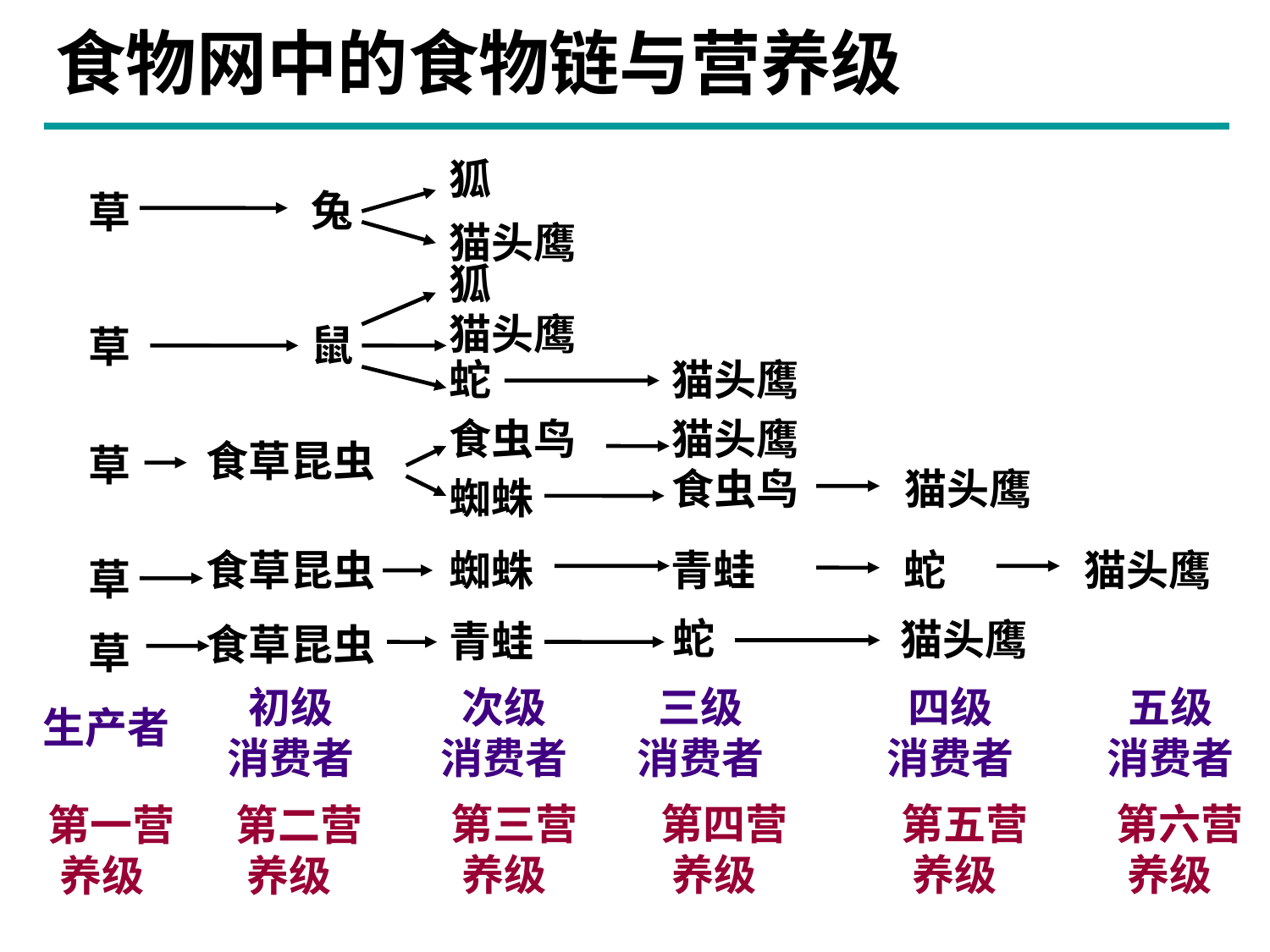

# 食物网中的食物链与营养级
狐
兔
草

猫头鹰

狐

猫头鹰
鼠
草

蛇
猫头鹰

食虫鸟
猫头鹰
食草昆虫
草

食虫鸟
猫头鹰

蜘蛛

食草昆虫
蜘蛛
青蛙
蛇
猫头鹰
草

蛇
猫头鹰
青蛙
食草昆虫
草

初级
消费者
次级
消费者
三级
消费者
四级
消费者
五级
消费者
生产者
 第三营养级
 第四营养级
 第五营养级
 第六营养级
 第一营养级
 第二营养级